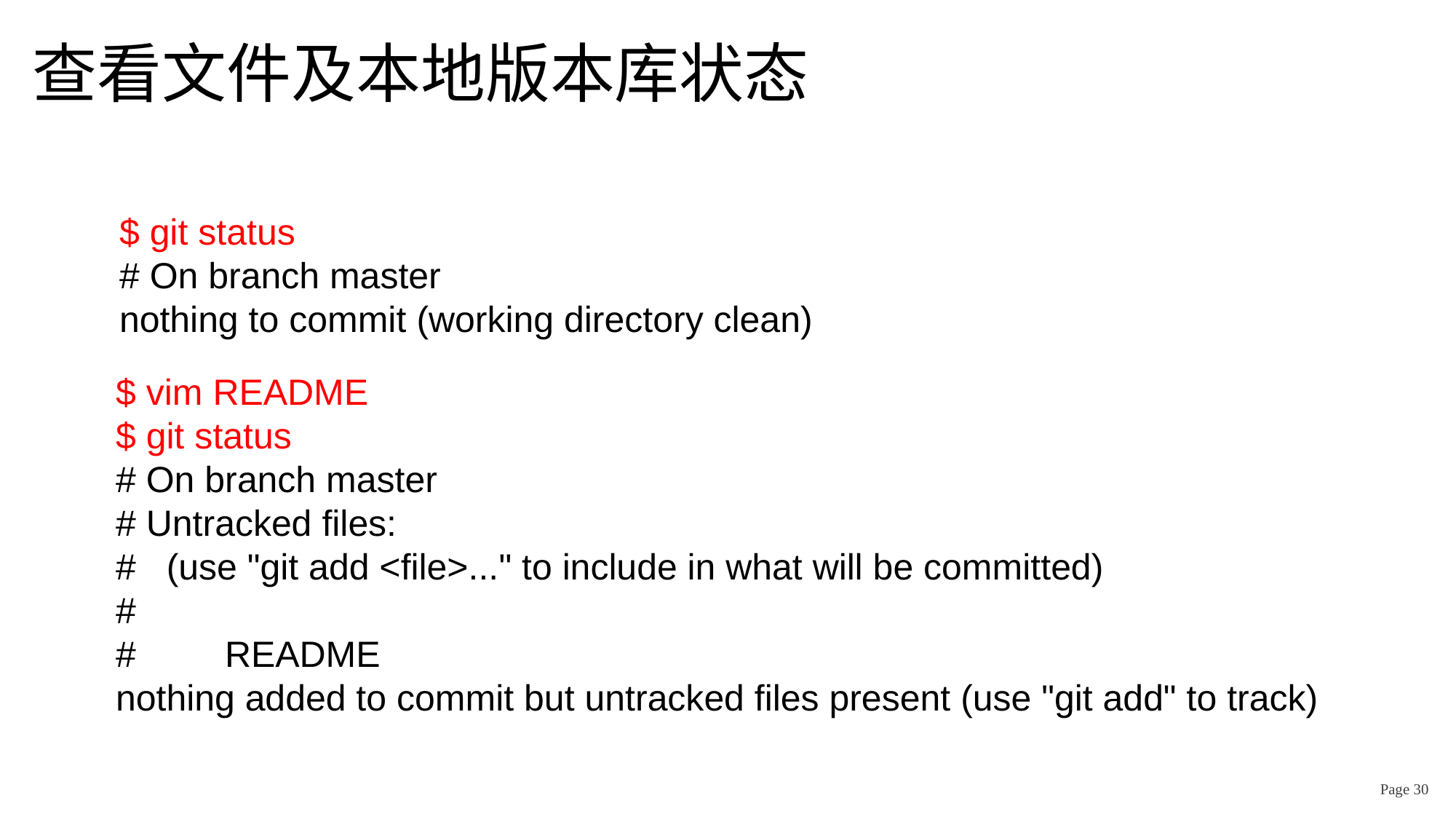

# 查看文件及本地版本库状态
$ git status
# On branch master
nothing to commit (working directory clean)
$ vim README
$ git status
# On branch master
# Untracked files:
#   (use "git add <file>..." to include in what will be committed)
#
#	README
nothing added to commit but untracked files present (use "git add" to track)